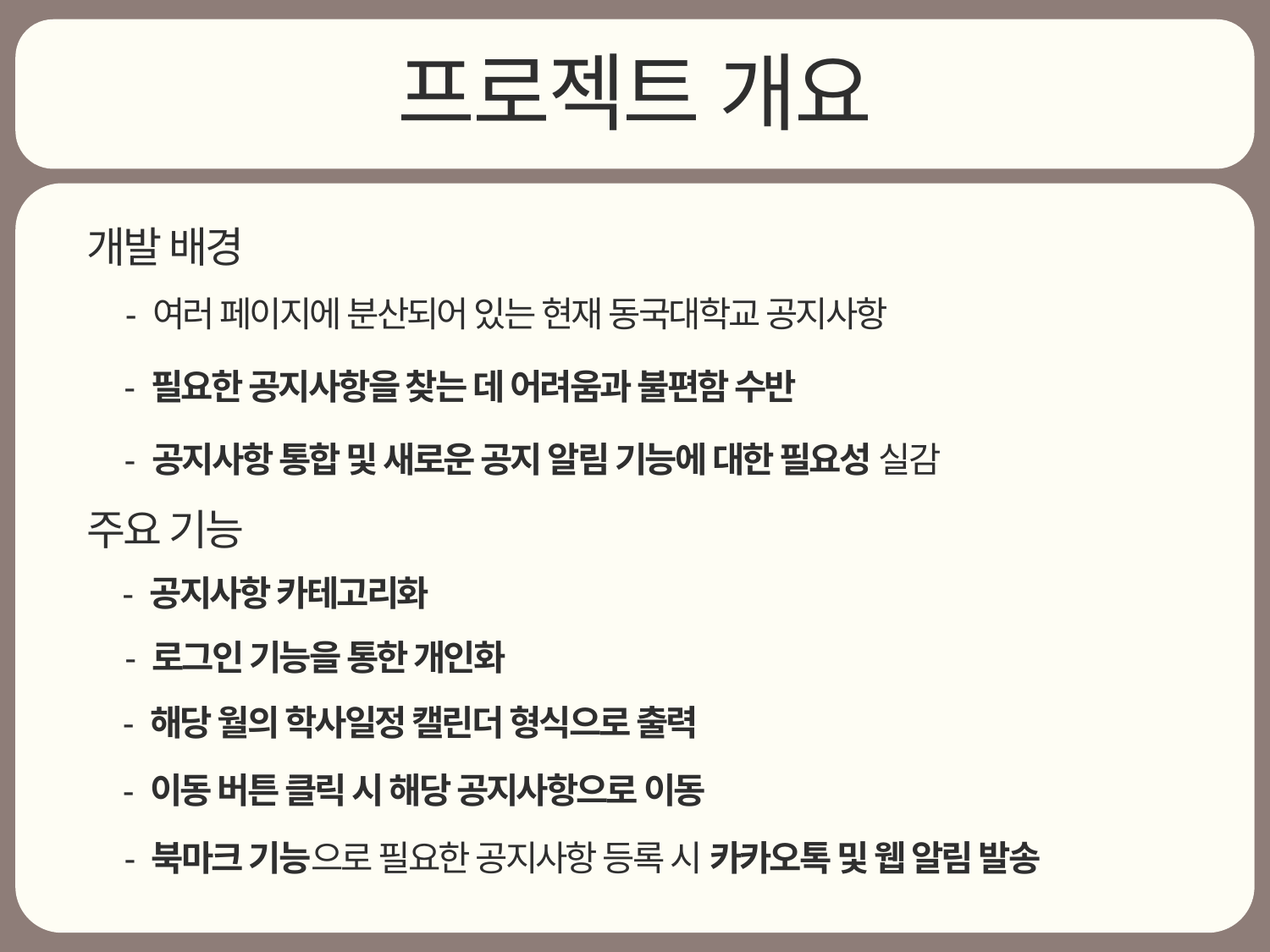

프로젝트 개요
개발 배경
- 여러 페이지에 분산되어 있는 현재 동국대학교 공지사항
- 필요한 공지사항을 찾는 데 어려움과 불편함 수반
- 공지사항 통합 및 새로운 공지 알림 기능에 대한 필요성 실감
주요 기능
- 공지사항 카테고리화
- 로그인 기능을 통한 개인화
- 해당 월의 학사일정 캘린더 형식으로 출력
- 이동 버튼 클릭 시 해당 공지사항으로 이동
- 북마크 기능으로 필요한 공지사항 등록 시 카카오톡 및 웹 알림 발송